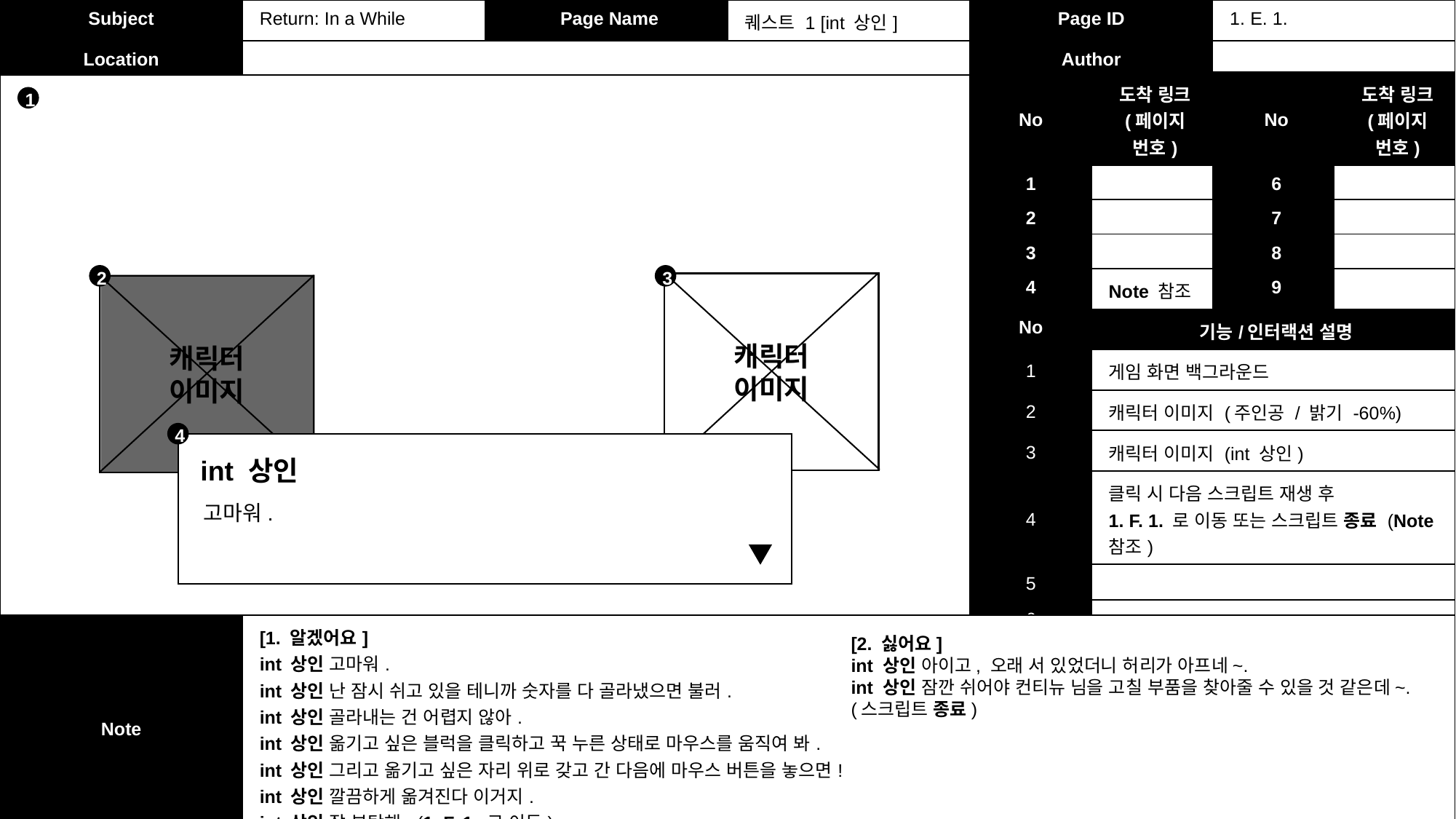

| Subject | Return: In a While | Page Name | 퀘스트 1 [int 상인] | Page ID | 1. E. 1. |
| --- | --- | --- | --- | --- | --- |
| Location |  |  |  | Author |  |

| No | 도착 링크 (페이지 번호) | No | 도착 링크 (페이지 번호) |
| --- | --- | --- | --- |
| 1 |  | 6 |  |
| 2 |  | 7 |  |
| 3 |  | 8 |  |
| 4 | Note 참조 | 9 |  |
| 5 |  | 10 |  |
1
2
3

캐릭터
이미지

캐릭터
이미지
| No | 기능/인터랙션 설명 |
| --- | --- |
| 1 | 게임 화면 백그라운드 |
| 2 | 캐릭터 이미지 (주인공 / 밝기 -60%) |
| 3 | 캐릭터 이미지 (int 상인) |
| 4 | 클릭 시 다음 스크립트 재생 후 1. F. 1. 로 이동 또는 스크립트 종료 (Note 참조) |
| 5 |  |
| 6 |  |
| 7 |  |
4

int 상인
고마워.

| Note | [1. 알겠어요] int 상인 고마워. int 상인 난 잠시 쉬고 있을 테니까 숫자를 다 골라냈으면 불러. int 상인 골라내는 건 어렵지 않아. int 상인 옮기고 싶은 블럭을 클릭하고 꾹 누른 상태로 마우스를 움직여 봐. int 상인 그리고 옮기고 싶은 자리 위로 갖고 간 다음에 마우스 버튼을 놓으면! int 상인 깔끔하게 옮겨진다 이거지. int 상인 잘 부탁해. (1. F. 1. 로 이동) |
| --- | --- |
[2. 싫어요]
int 상인 아이고, 오래 서 있었더니 허리가 아프네~.
int 상인 잠깐 쉬어야 컨티뉴 님을 고칠 부품을 찾아줄 수 있을 것 같은데~.
(스크립트 종료)